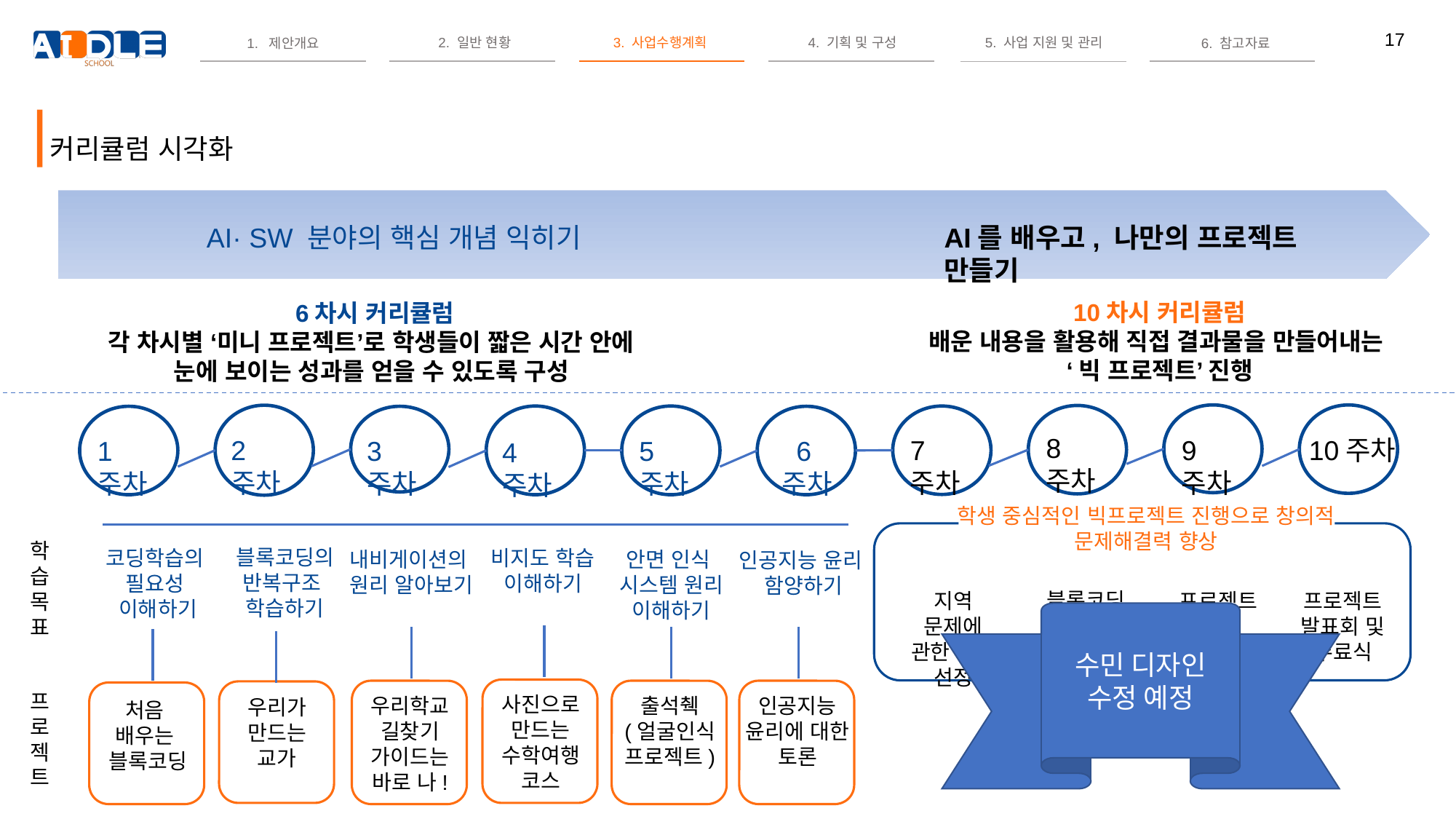

커리큘럼 시각화

AI· SW 분야의 핵심 개념 익히기
AI를 배우고, 나만의 프로젝트 만들기
10차시 커리큘럼
배운 내용을 활용해 직접 결과물을 만들어내는
‘빅 프로젝트’ 진행

6차시 커리큘럼
각 차시별 ‘미니 프로젝트’로 학생들이 짧은 시간 안에
눈에 보이는 성과를 얻을 수 있도록 구성

기나가 만든 시각화

8주차
7주차
10주차
9주차
2주차
1주차
5주차
6주차
3주차
4주차
학생 중심적인 빅프로젝트 진행으로 창의적 문제해결력 향상

블록코딩의
반복구조
학습하기
코딩학습의
필요성
이해하기
내비게이션의
원리 알아보기
학습목표
비지도 학습
이해하기
안면 인식
시스템 원리
이해하기
인공지능 윤리
함양하기
블록코딩
구상 및 실행
지역 문제에 관한 주제 선정
프로젝트
발표 자료 제작
프로젝트
발표회 및
수료식
수민 디자인
수정 예정

처음
배우는
블록코딩

프로젝트
사진으로
만드는
수학여행
코스
우리학교
길찾기
가이드는
바로 나!
출석췍
(얼굴인식
프로젝트)

인공지능
윤리에 대한
토론
우리가
만드는
교가